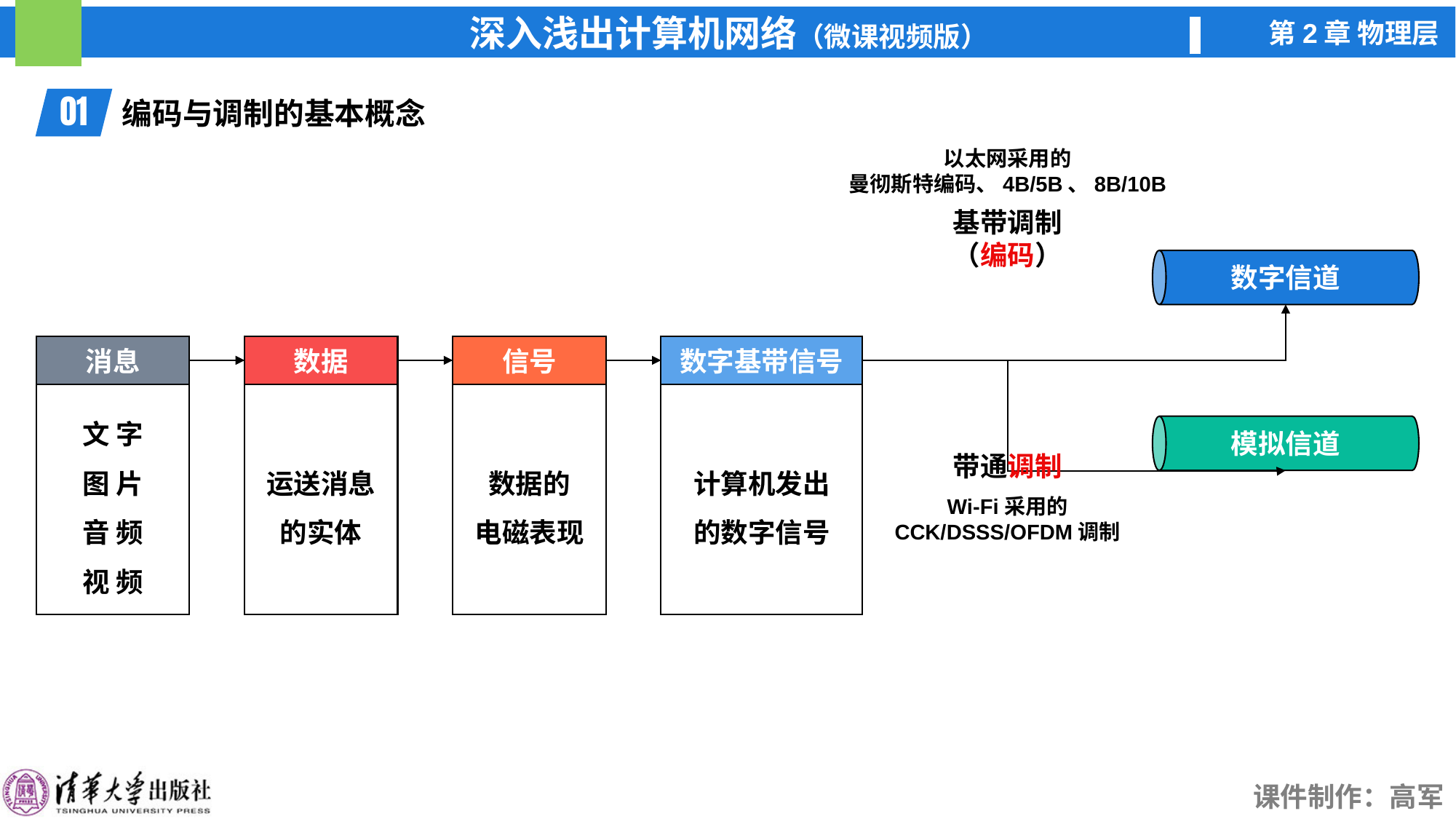

01
编码与调制的基本概念
以太网采用的
曼彻斯特编码、4B/5B、8B/10B
基带调制
（编码）

数字信道
消息
数据
信号
数字基带信号
计算机发出
的数字信号
带通调制
文 字
图 片
音 频
视 频
运送消息
的实体
数据的
电磁表现

模拟信道
Wi-Fi采用的
CCK/DSSS/OFDM调制